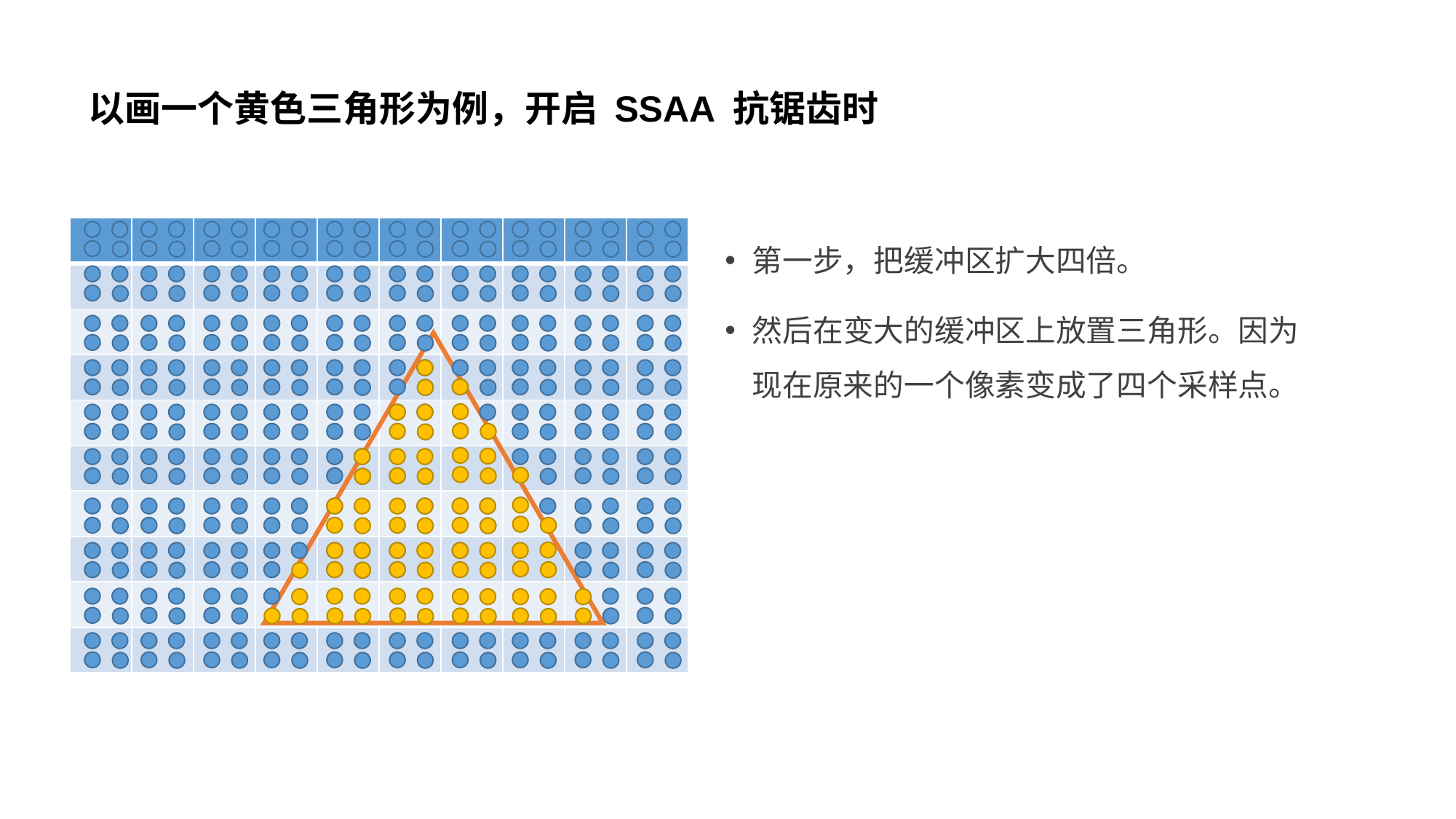

# 以画一个黄色三角形为例，开启 SSAA 抗锯齿时
|  |  |  |  |  |  |  |  |  |  |
| --- | --- | --- | --- | --- | --- | --- | --- | --- | --- |
|  |  |  |  |  |  |  |  |  |  |
|  |  |  |  |  |  |  |  |  |  |
|  |  |  |  |  |  |  |  |  |  |
|  |  |  |  |  |  |  |  |  |  |
|  |  |  |  |  |  |  |  |  |  |
|  |  |  |  |  |  |  |  |  |  |
|  |  |  |  |  |  |  |  |  |  |
|  |  |  |  |  |  |  |  |  |  |
|  |  |  |  |  |  |  |  |  |  |
第一步，把缓冲区扩大四倍。
然后在变大的缓冲区上放置三角形。因为现在原来的一个像素变成了四个采样点。